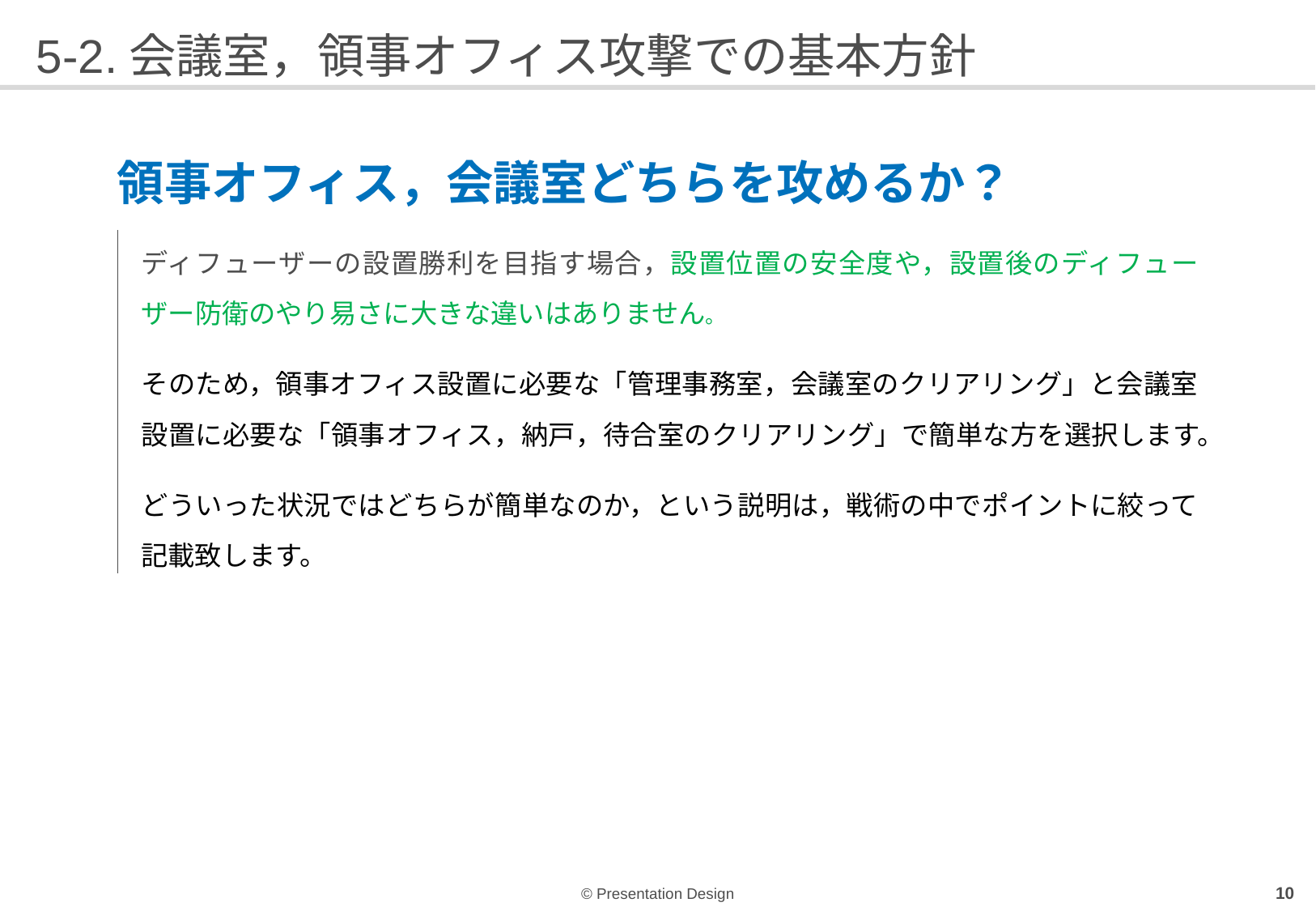

# 5-2.会議室，領事オフィス攻撃での基本方針
| 領事オフィス，会議室どちらを攻めるか？ |
| --- |
| ディフューザーの設置勝利を目指す場合，設置位置の安全度や，設置後のディフューザー防衛のやり易さに大きな違いはありません。 そのため，領事オフィス設置に必要な「管理事務室，会議室のクリアリング」と会議室設置に必要な「領事オフィス，納戸，待合室のクリアリング」で簡単な方を選択します。 どういった状況ではどちらが簡単なのか，という説明は，戦術の中でポイントに絞って記載致します。 |
10